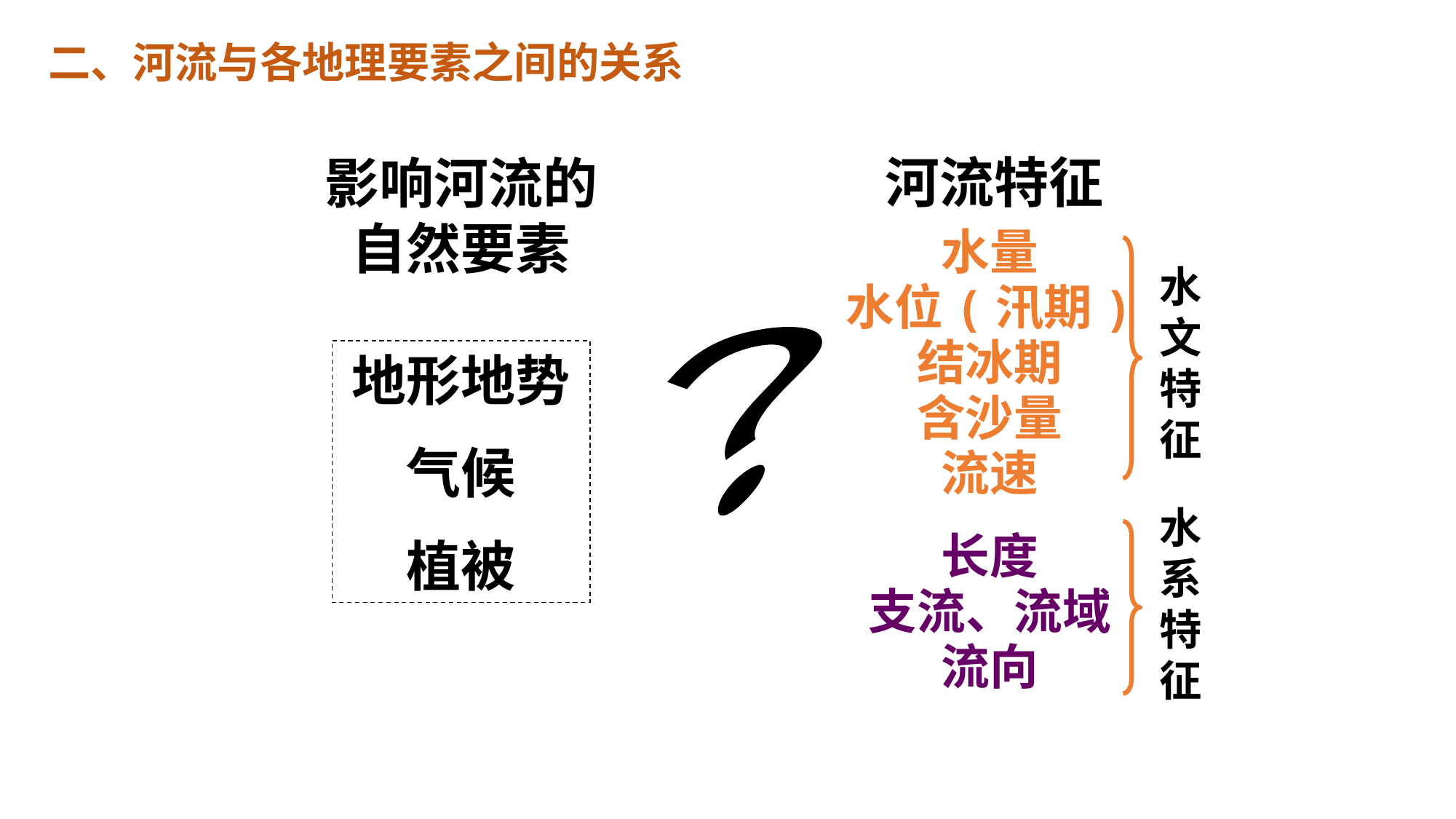

二、河流与各地理要素之间的关系
河流特征
影响河流的自然要素
水量
水位(汛期)
结冰期
含沙量
流速

水文特征
？
地形地势
气候
植被
水系特征

长度
支流、流域
流向